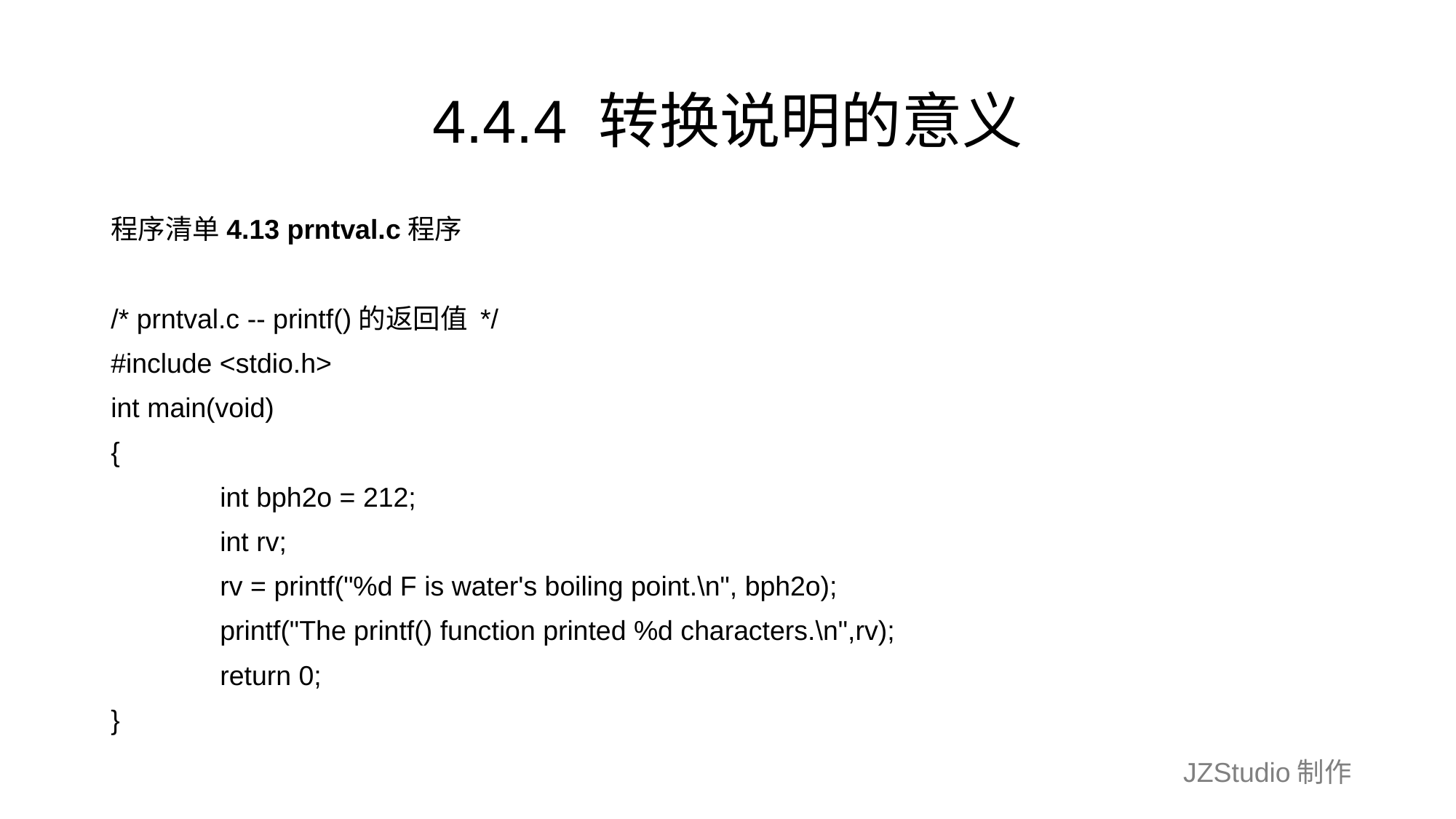

# 4.4.4 转换说明的意义
程序清单4.13 prntval.c程序

/* prntval.c -- printf()的返回值 */
#include <stdio.h>
int main(void)
{
	int bph2o = 212;
	int rv;
	rv = printf("%d F is water's boiling point.\n", bph2o);
	printf("The printf() function printed %d characters.\n",rv);
	return 0;
}